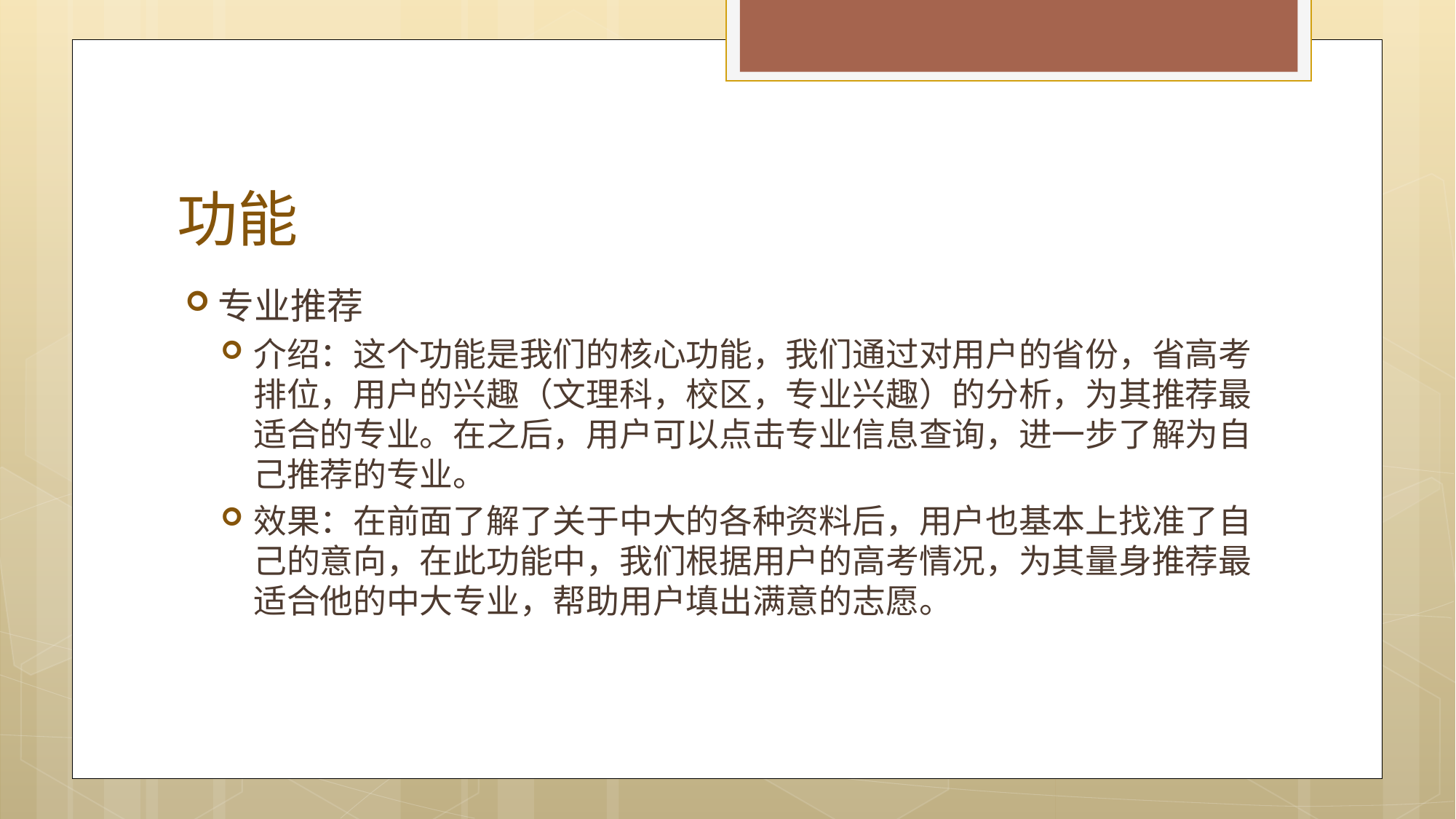

# 功能
专业推荐
介绍：这个功能是我们的核心功能，我们通过对用户的省份，省高考排位，用户的兴趣（文理科，校区，专业兴趣）的分析，为其推荐最适合的专业。在之后，用户可以点击专业信息查询，进一步了解为自己推荐的专业。
效果：在前面了解了关于中大的各种资料后，用户也基本上找准了自己的意向，在此功能中，我们根据用户的高考情况，为其量身推荐最适合他的中大专业，帮助用户填出满意的志愿。